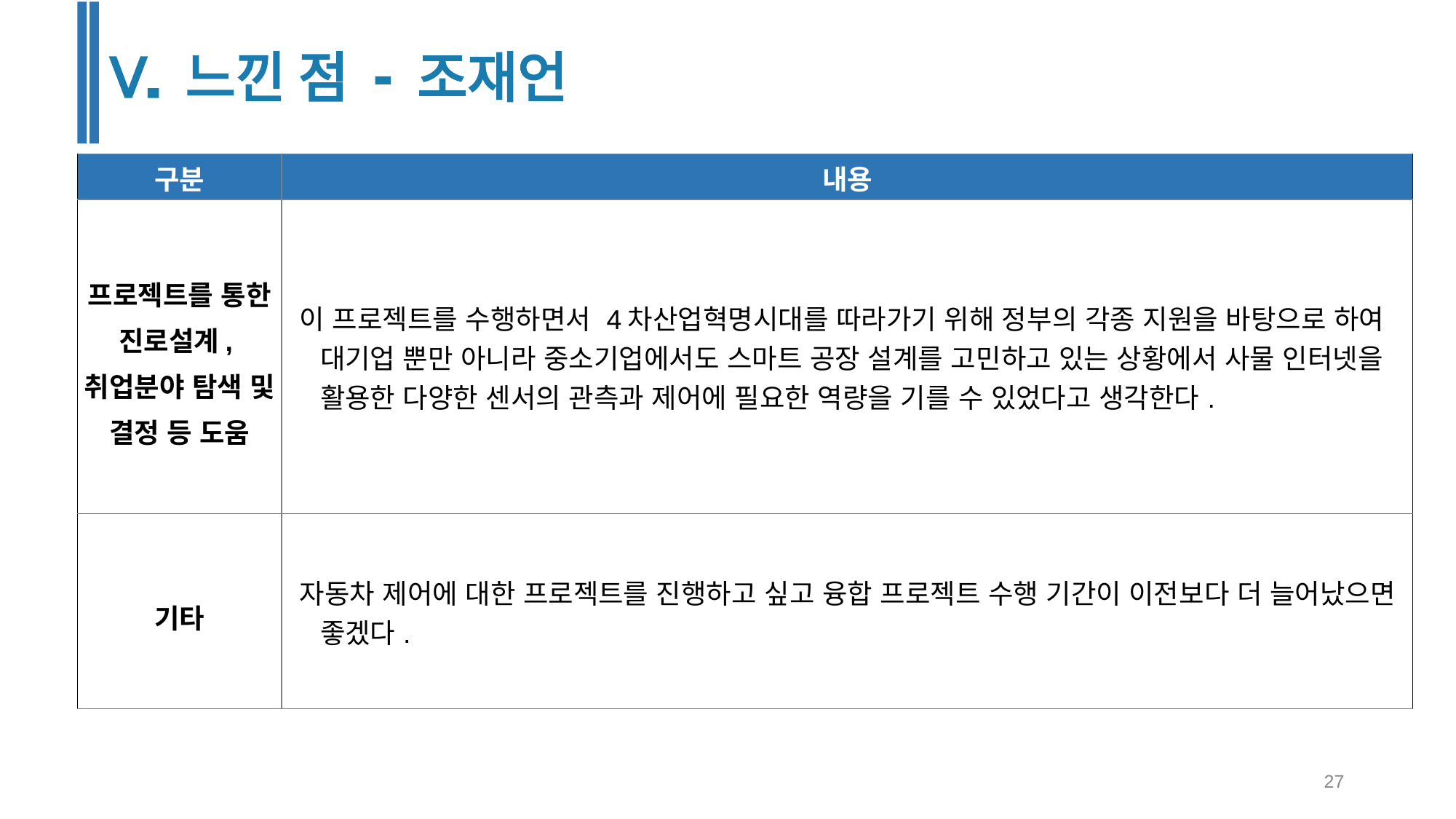

Ⅴ. 느낀 점 - 조재언
| 구분 | 내용 |
| --- | --- |
| 프로젝트를 통한 진로설계, 취업분야 탐색 및 결정 등 도움 | 이 프로젝트를 수행하면서 4차산업혁명시대를 따라가기 위해 정부의 각종 지원을 바탕으로 하여 대기업 뿐만 아니라 중소기업에서도 스마트 공장 설계를 고민하고 있는 상황에서 사물 인터넷을 활용한 다양한 센서의 관측과 제어에 필요한 역량을 기를 수 있었다고 생각한다. |
| 기타 | 자동차 제어에 대한 프로젝트를 진행하고 싶고 융합 프로젝트 수행 기간이 이전보다 더 늘어났으면 좋겠다. |
27